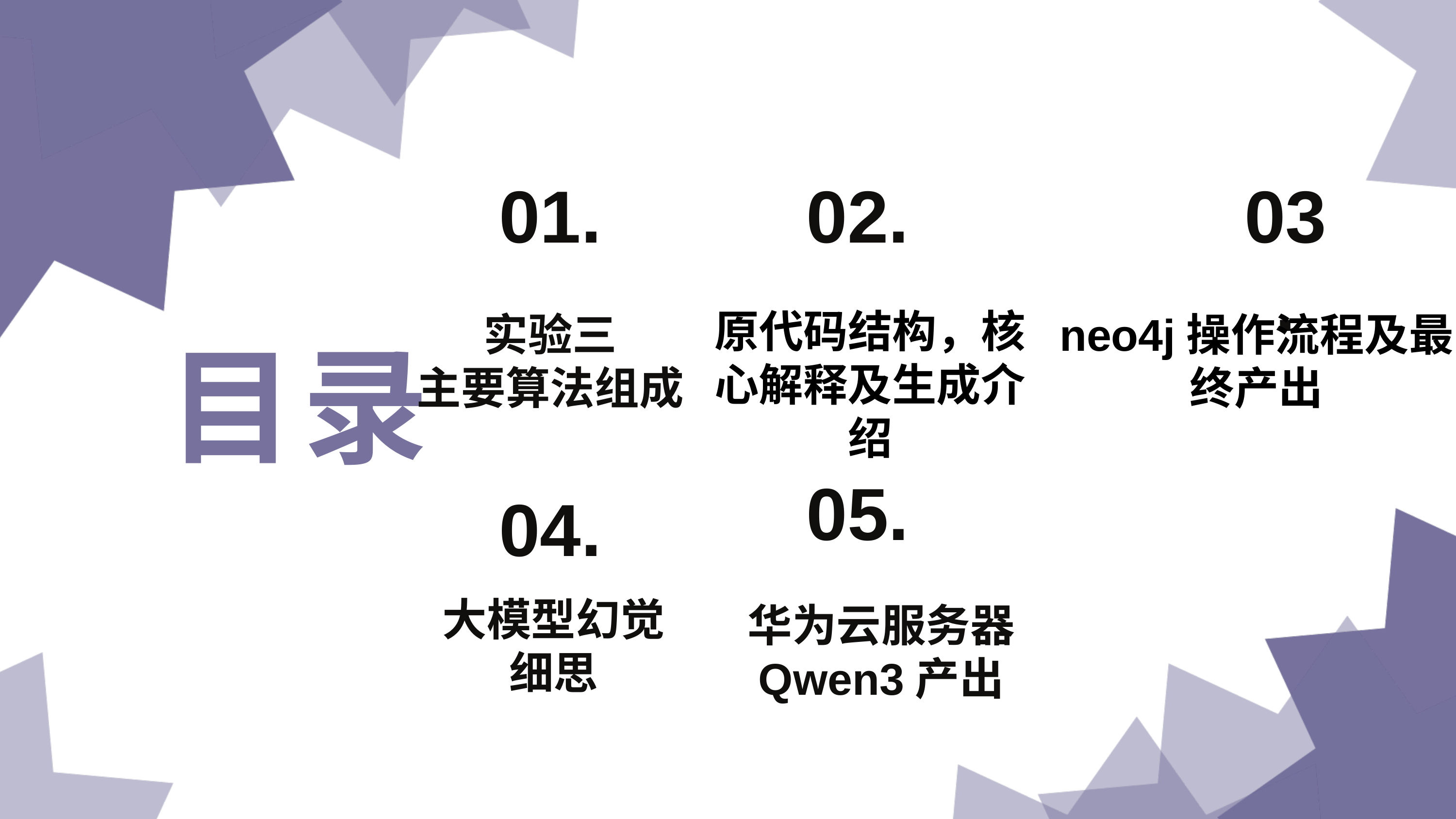

01.
02.
03.
原代码结构，核心解释及生成介绍
实验三
主要算法组成
neo4j操作流程及最终产出
目录

05.
04.
大模型幻觉
细思
华为云服务器
Qwen3产出